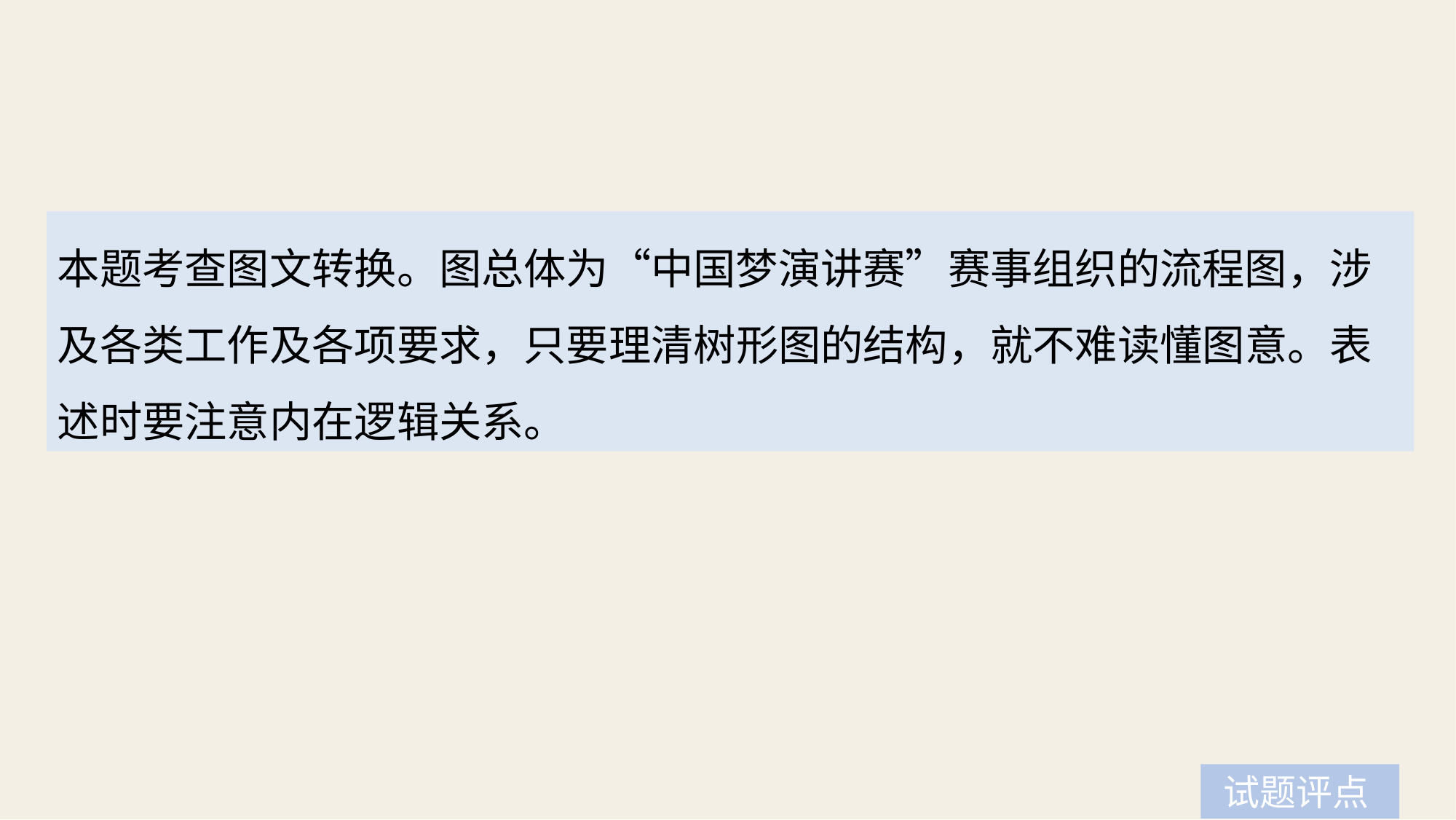

本题考查图文转换。图总体为“中国梦演讲赛”赛事组织的流程图，涉及各类工作及各项要求，只要理清树形图的结构，就不难读懂图意。表述时要注意内在逻辑关系。
试题评点